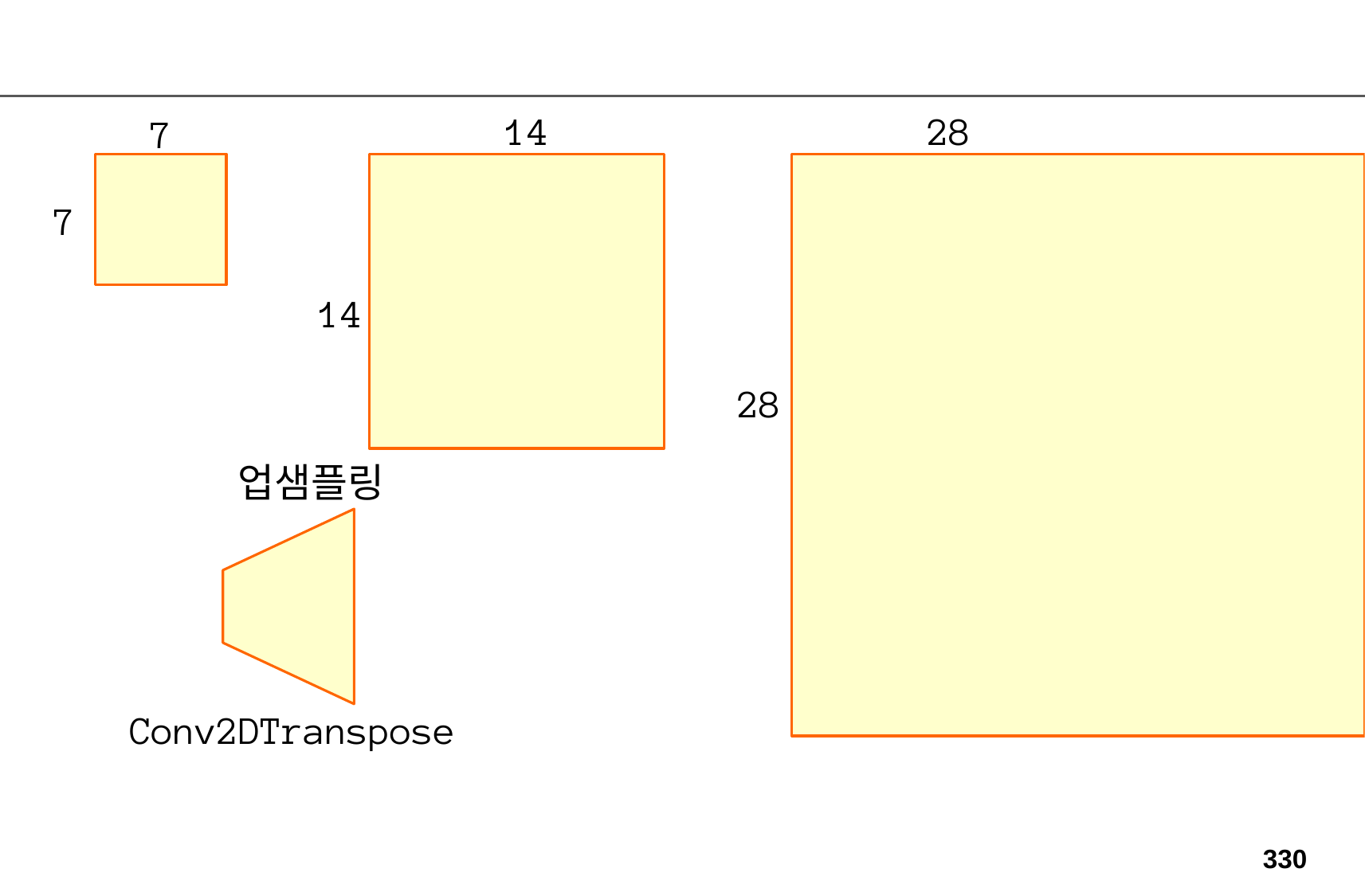

14
28
7

7
14
28
업샘플링

Conv2DTranspose